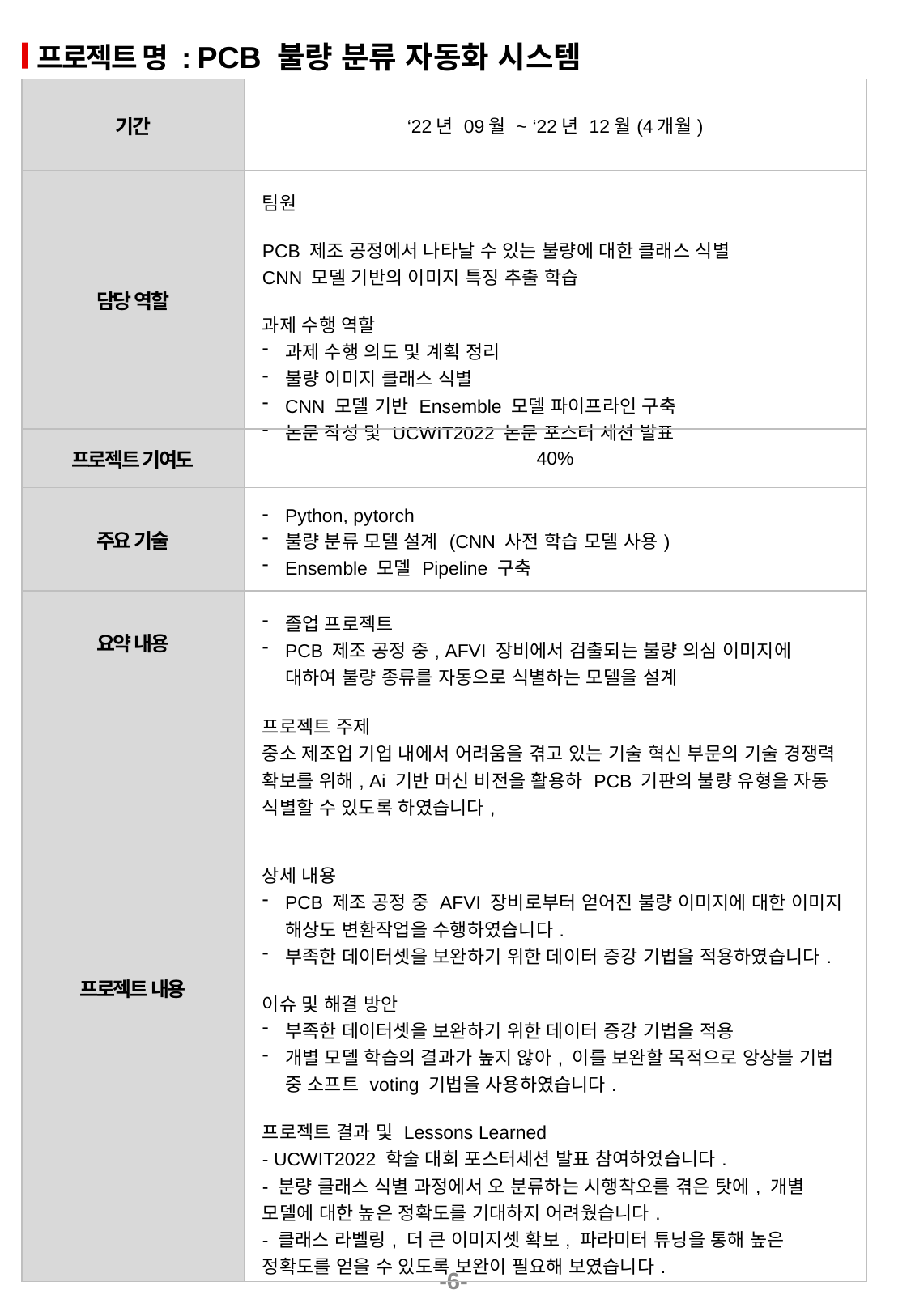

프로젝트 명 : PCB 불량 분류 자동화 시스템

| 기간 | ‘22년 09월 ~ ‘22년 12월(4개월) |
| --- | --- |
| 담당 역할 | 팀원 PCB 제조 공정에서 나타날 수 있는 불량에 대한 클래스 식별 CNN 모델 기반의 이미지 특징 추출 학습 과제 수행 역할 과제 수행 의도 및 계획 정리 불량 이미지 클래스 식별 CNN 모델 기반 Ensemble 모델 파이프라인 구축 논문 작성 및 UCWIT2022 논문 포스터 세션 발표 |
| 프로젝트 기여도 | 40% |
| 주요 기술 | Python, pytorch 불량 분류 모델 설계 (CNN 사전 학습 모델 사용) Ensemble 모델 Pipeline 구축 |
| 요약 내용 | 졸업 프로젝트 PCB 제조 공정 중, AFVI 장비에서 검출되는 불량 의심 이미지에 대하여 불량 종류를 자동으로 식별하는 모델을 설계 |
| 프로젝트 내용 | 프로젝트 주제 중소 제조업 기업 내에서 어려움을 겪고 있는 기술 혁신 부문의 기술 경쟁력 확보를 위해, Ai 기반 머신 비전을 활용하 PCB 기판의 불량 유형을 자동 식별할 수 있도록 하였습니다, 상세 내용 PCB 제조 공정 중 AFVI 장비로부터 얻어진 불량 이미지에 대한 이미지 해상도 변환작업을 수행하였습니다. 부족한 데이터셋을 보완하기 위한 데이터 증강 기법을 적용하였습니다. 이슈 및 해결 방안 부족한 데이터셋을 보완하기 위한 데이터 증강 기법을 적용 개별 모델 학습의 결과가 높지 않아, 이를 보완할 목적으로 앙상블 기법 중 소프트 voting 기법을 사용하였습니다. 프로젝트 결과 및 Lessons Learned - UCWIT2022 학술 대회 포스터세션 발표 참여하였습니다. - 분량 클래스 식별 과정에서 오 분류하는 시행착오를 겪은 탓에, 개별 모델에 대한 높은 정확도를 기대하지 어려웠습니다. - 클래스 라벨링, 더 큰 이미지셋 확보, 파라미터 튜닝을 통해 높은 정확도를 얻을 수 있도록 보완이 필요해 보였습니다. |
-6-